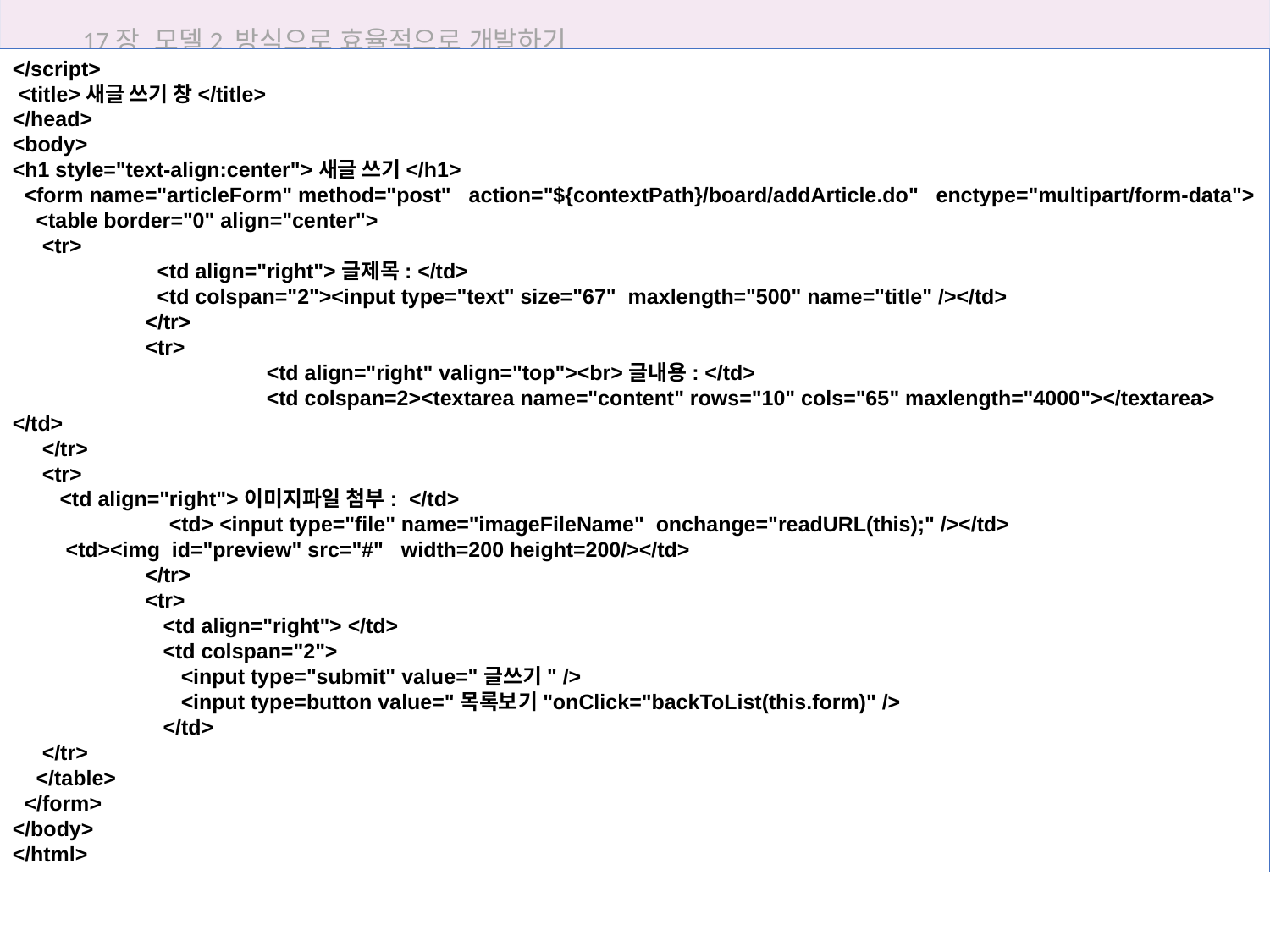

17장  모델2 방식으로 효율적으로 개발하기
</script>
 <title>새글 쓰기 창</title>
</head>
<body>
<h1 style="text-align:center">새글 쓰기</h1>
  <form name="articleForm" method="post"   action="${contextPath}/board/addArticle.do"   enctype="multipart/form-data">
    <table border="0" align="center">
     <tr>
	   <td align="right">글제목: </td>
	   <td colspan="2"><input type="text" size="67"  maxlength="500" name="title" /></td>
	 </tr>
	 <tr>
		<td align="right" valign="top"><br>글내용: </td>
		<td colspan=2><textarea name="content" rows="10" cols="65" maxlength="4000"></textarea> </td>
     </tr>
     <tr>
        <td align="right">이미지파일 첨부:  </td>
	     <td> <input type="file" name="imageFileName"  onchange="readURL(this);" /></td>
         <td><img  id="preview" src="#"   width=200 height=200/></td>
	 </tr>
	 <tr>
	    <td align="right"> </td>
	    <td colspan="2">
	       <input type="submit" value="글쓰기" />
	       <input type=button value="목록보기"onClick="backToList(this.form)" />
	    </td>
     </tr>
    </table>
  </form>
</body>
</html>